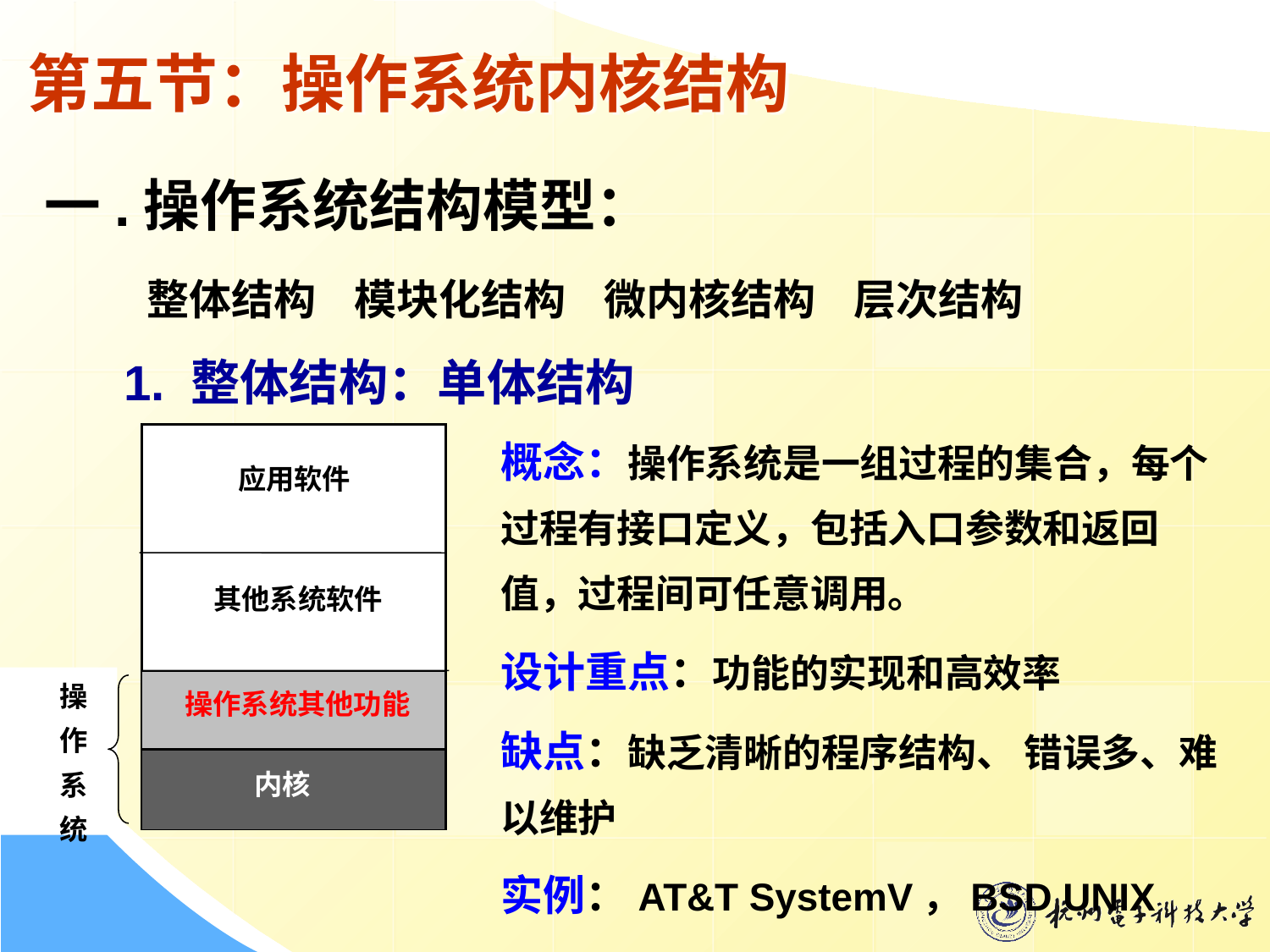

# 第五节：操作系统内核结构
一.操作系统结构模型：
整体结构    模块化结构    微内核结构    层次结构
1. 整体结构：单体结构
概念：操作系统是一组过程的集合，每个过程有接口定义，包括入口参数和返回值，过程间可任意调用。
设计重点：功能的实现和高效率
缺点：缺乏清晰的程序结构、 错误多、难以维护
实例：AT&T SystemV，BSD UNIX

应用软件

其他系统软件
操
作
系
统

操作系统其他功能

内核